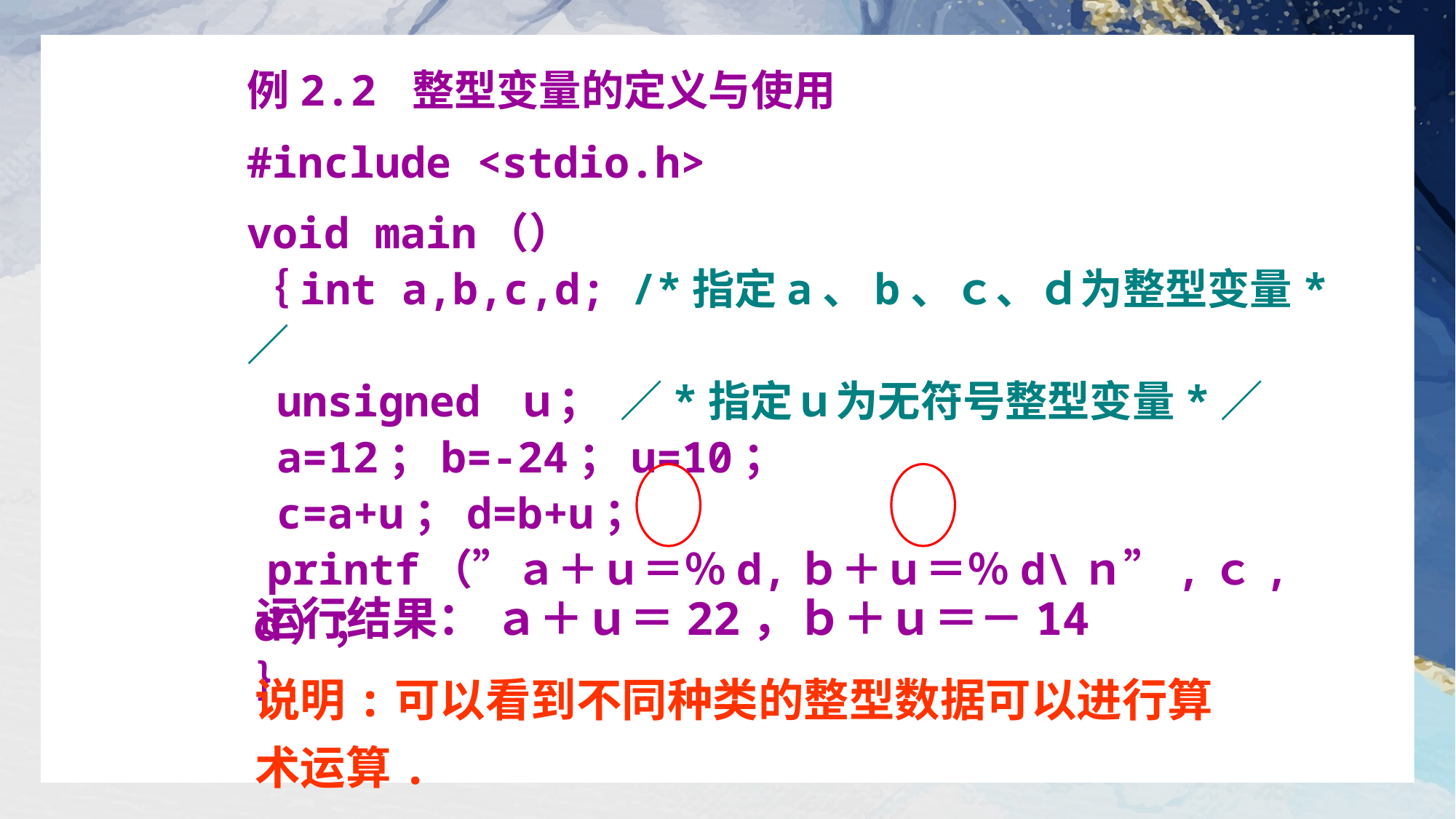

例2.2 整型变量的定义与使用
#include <stdio.h>
void main（）
｛int a,b,c,d; /*指定a、b、ｃ、ｄ为整型变量*／
  unsigned ｕ；  ／*指定ｕ为无符号整型变量*／
  a=12；b=-24；u=10；
  c=a+u；d=b+u；
 printf（”ａ＋ｕ＝％d,ｂ＋ｕ＝％d\ｎ”,ｃ,ｄ）；
 ｝

运行结果： ａ＋ｕ＝22，ｂ＋ｕ＝－14
说明:可以看到不同种类的整型数据可以进行算
术运算.